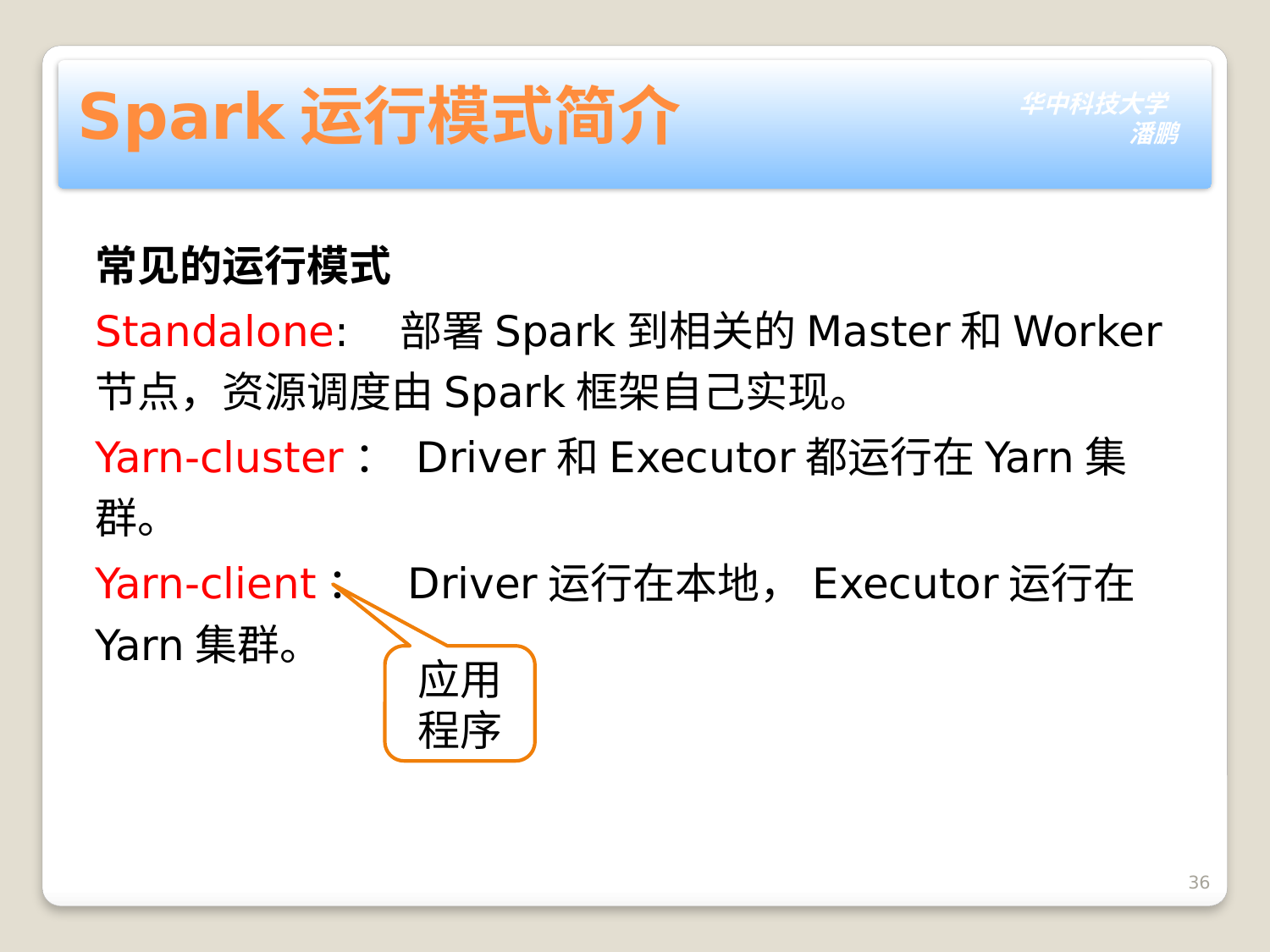

# Spark运行模式简介
常见的运行模式
Standalone:   部署Spark到相关的Master和Worker节点，资源调度由Spark框架自己实现。
Yarn-cluster： Driver和Executor都运行在Yarn集群。
Yarn-client：   Driver运行在本地，Executor运行在Yarn集群。
应用程序
36